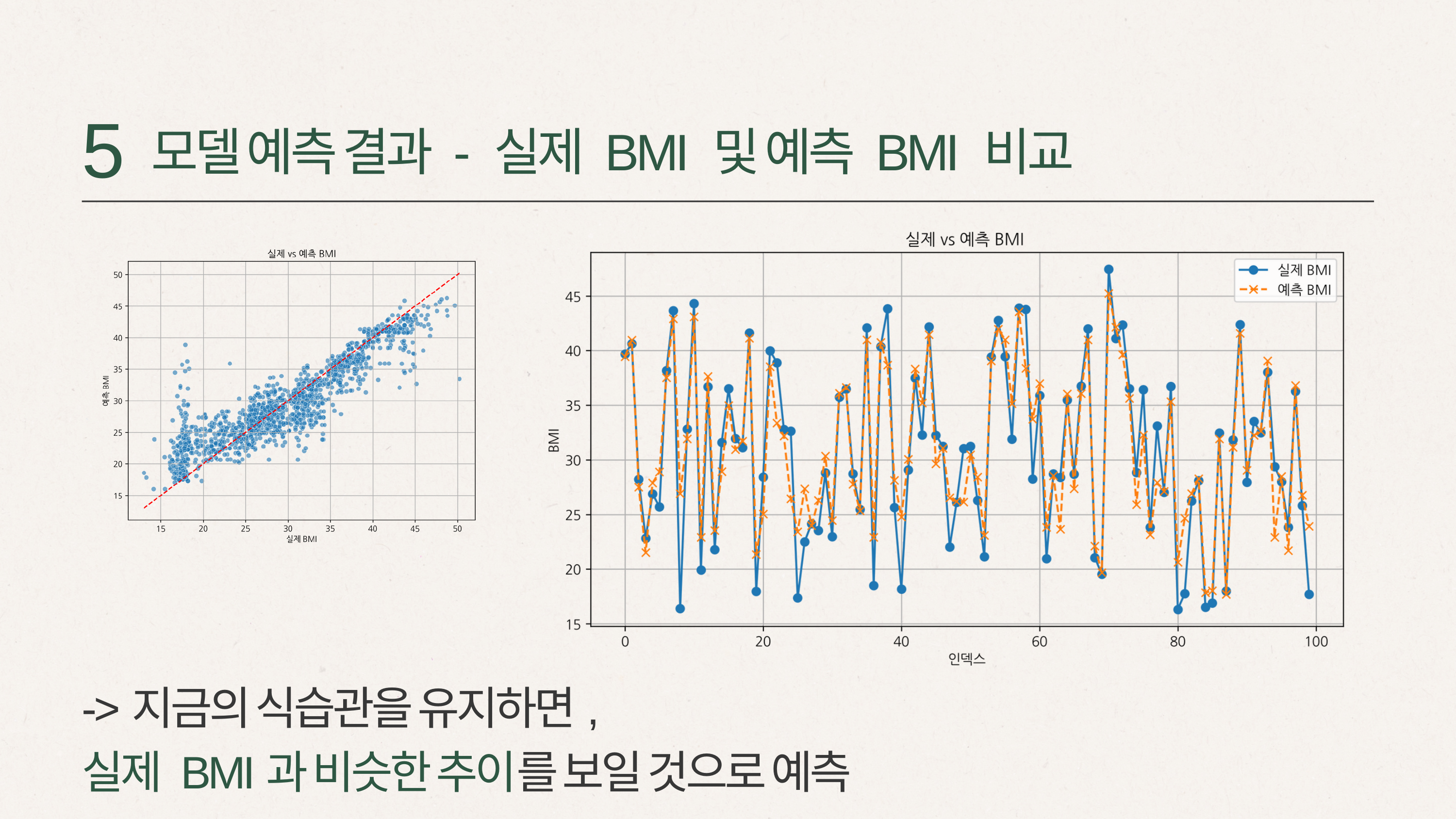

5
모델 예측 결과 - 실제 BMI 및 예측 BMI 비교

->지금의 식습관을 유지하면,
실제 BMI과 비슷한 추이를 보일 것으로 예측